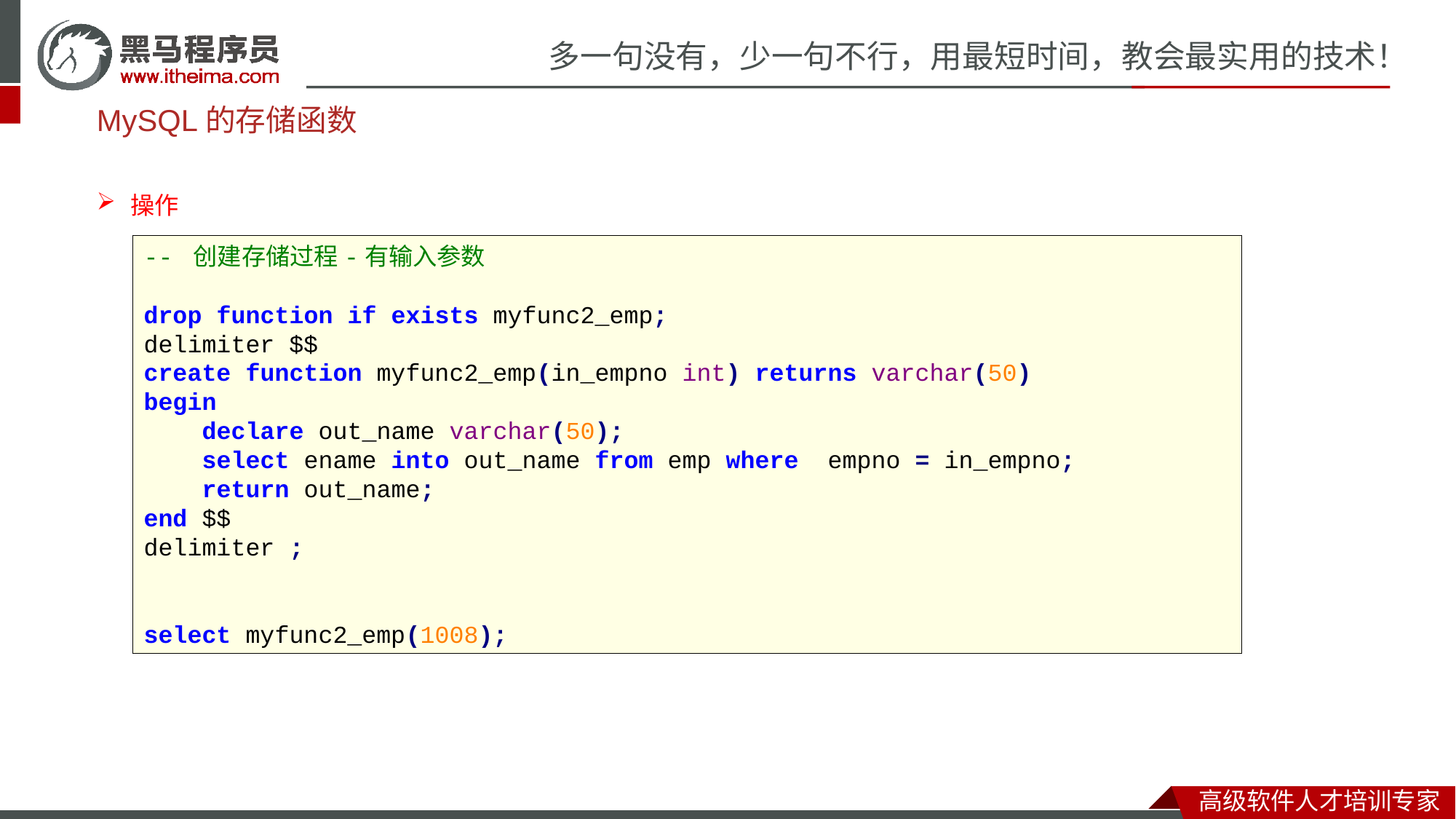

MySQL的存储函数
操作
-- 创建存储过程-有输入参数

drop function if exists myfunc2_emp;
delimiter $$
create function myfunc2_emp(in_empno int) returns varchar(50)
begin
    declare out_name varchar(50);
    select ename into out_name from emp where  empno = in_empno;
    return out_name;
end $$
delimiter ;

select myfunc2_emp(1008);